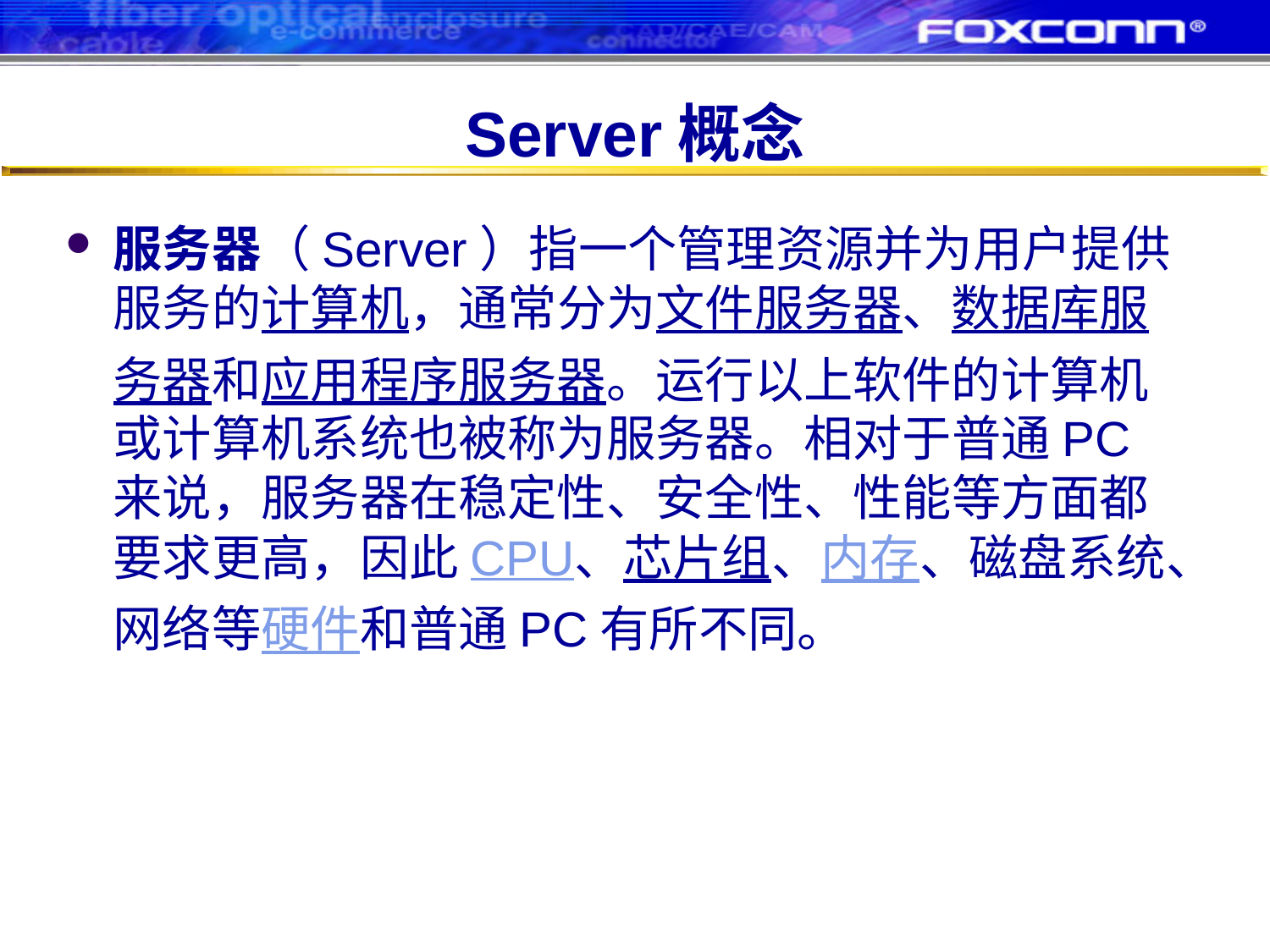

# Server概念
服务器（Server）指一个管理资源并为用户提供服务的计算机，通常分为文件服务器、数据库服务器和应用程序服务器。运行以上软件的计算机或计算机系统也被称为服务器。相对于普通PC来说，服务器在稳定性、安全性、性能等方面都要求更高，因此CPU、芯片组、内存、磁盘系统、网络等硬件和普通PC有所不同。